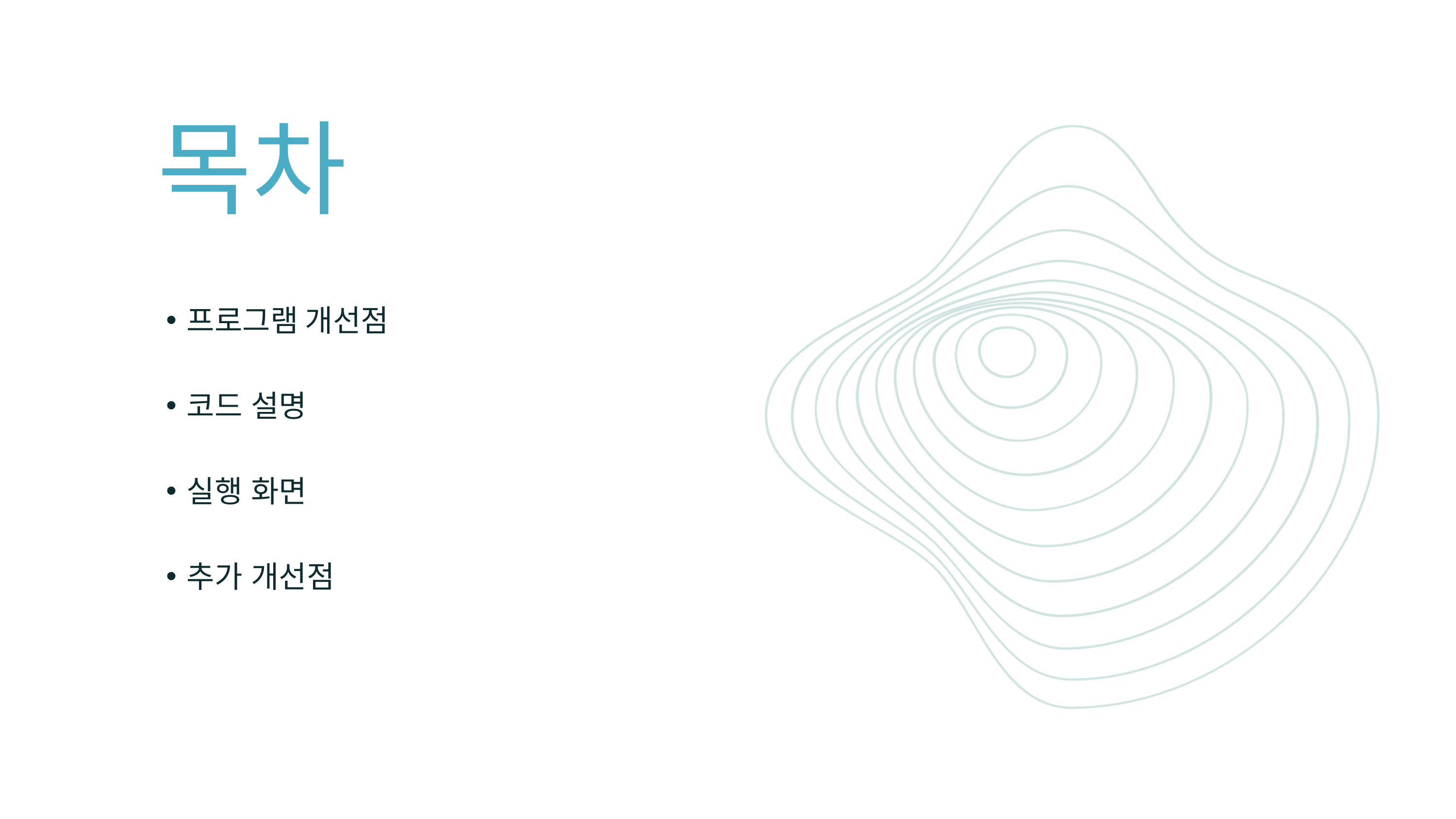

목차
프로그램 개선점

코드 설명

실행 화면

추가 개선점